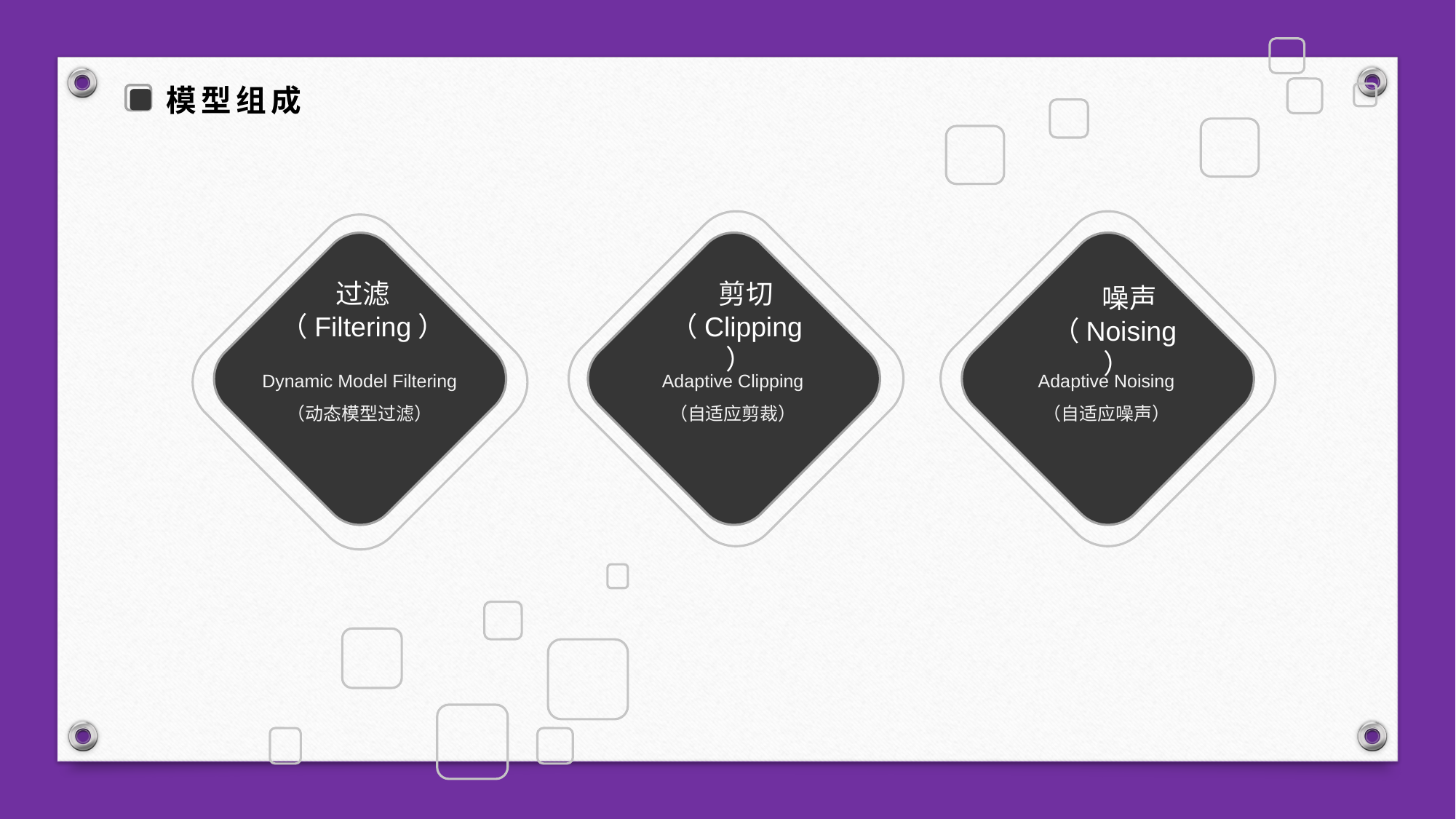

模型组成

过滤（Filtering）
Dynamic Model Filtering
（动态模型过滤）

 剪切（Clipping）
Adaptive Clipping
（自适应剪裁）

   噪声（Noising）
Adaptive Noising
（自适应噪声）